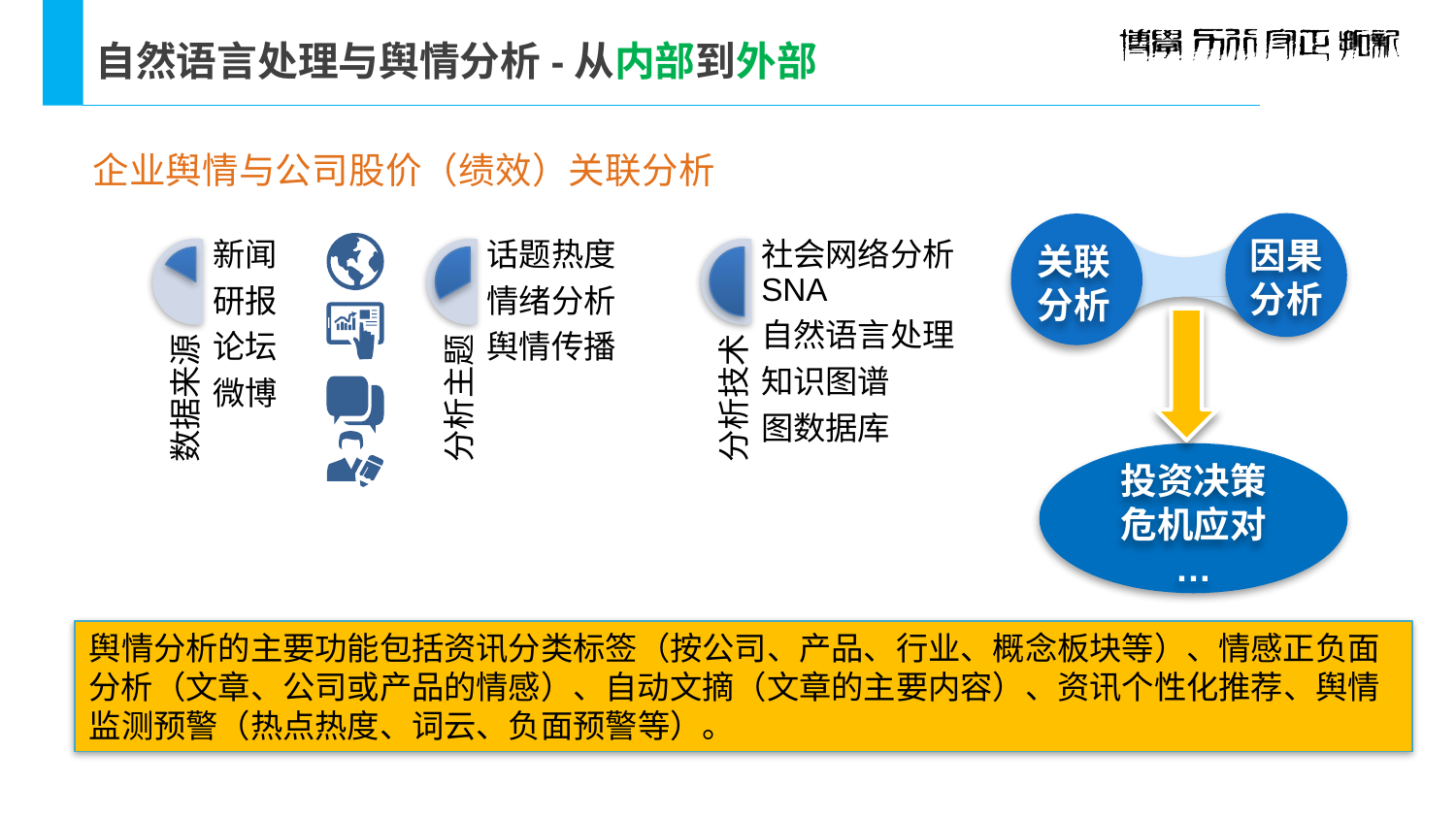

# 自然语言处理与舆情分析-从内部到外部

企业舆情与公司股价（绩效）关联分析

因果 分析

数据来源
新闻
研报
论坛
微博
分析主题
话题热度
情绪分析
舆情传播
分析技术
社会网络分析SNA
自然语言处理
知识图谱
图数据库
关联 分析

投资决策
危机应对
…
舆情分析的主要功能包括资讯分类标签（按公司、产品、行业、概念板块等）、情感正负面分析（文章、公司或产品的情感）、自动文摘（文章的主要内容）、资讯个性化推荐、舆情监测预警（热点热度、词云、负面预警等）。